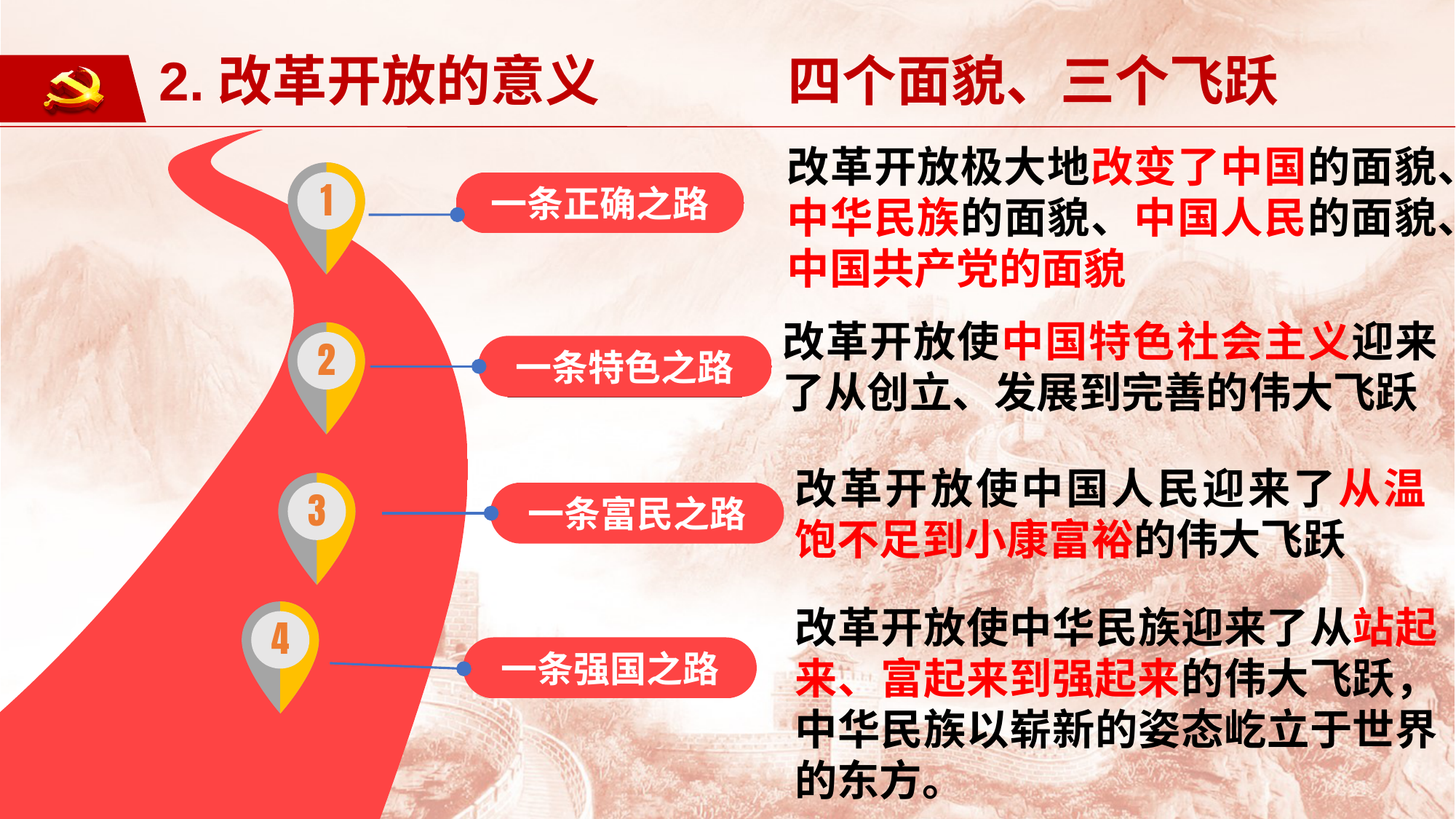

# 2.改革开放的意义
四个面貌、三个飞跃

改革开放极大地改变了中国的面貌、中华民族的面貌、中国人民的面貌、中国共产党的面貌

1
一条正确之路
改革开放使中国特色社会主义迎来了从创立、发展到完善的伟大飞跃

2
一条特色之路
改革开放使中国人民迎来了从温饱不足到小康富裕的伟大飞跃

3
一条富民之路
改革开放使中华民族迎来了从站起来、富起来到强起来的伟大飞跃，中华民族以崭新的姿态屹立于世界的东方。

4
一条强国之路